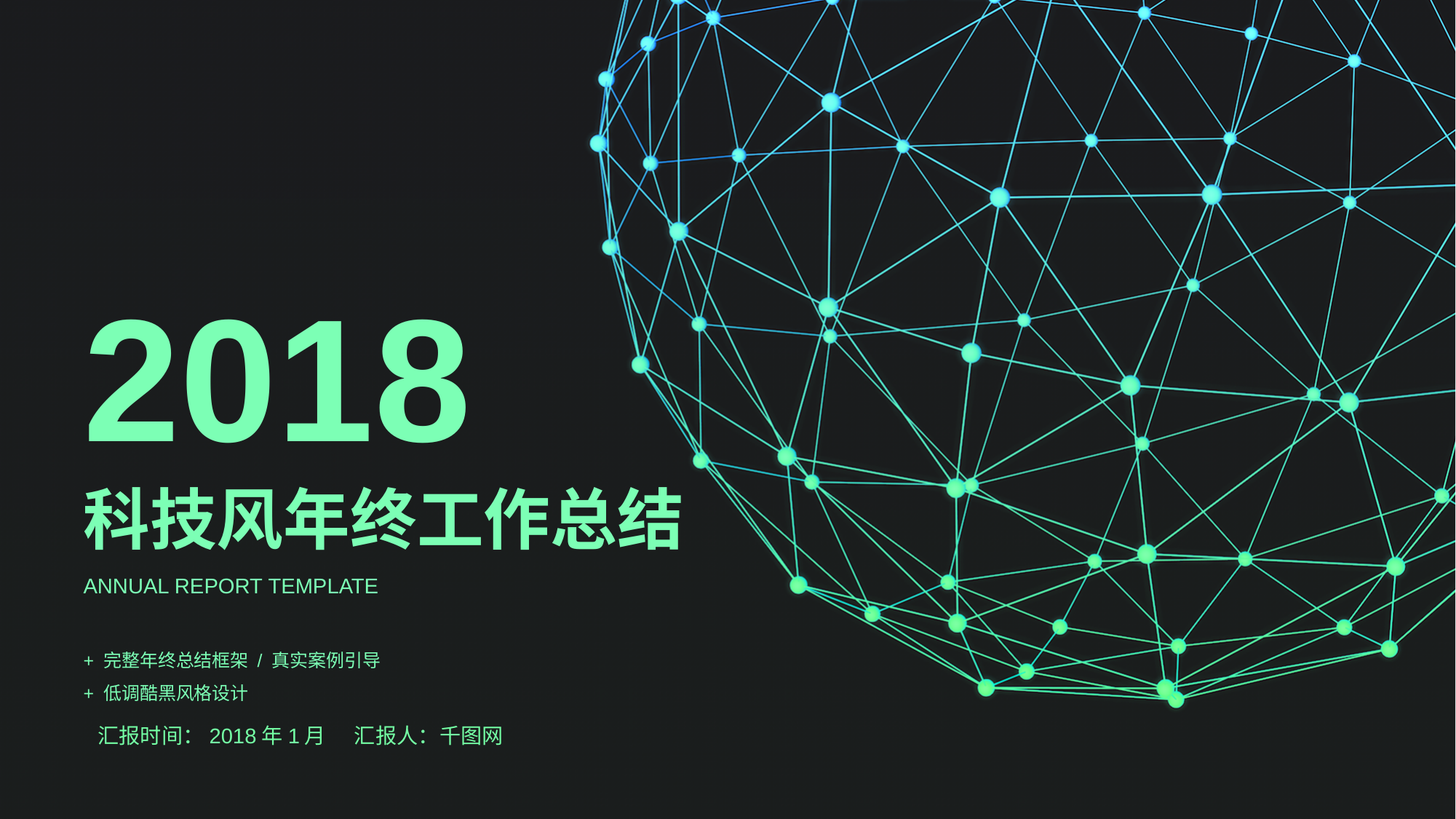

2018
科技风年终工作总结
ANNUAL REPORT TEMPLATE
+ 完整年终总结框架 / 真实案例引导
+ 低调酷黑风格设计
汇报时间：2018年1月      汇报人：千图网